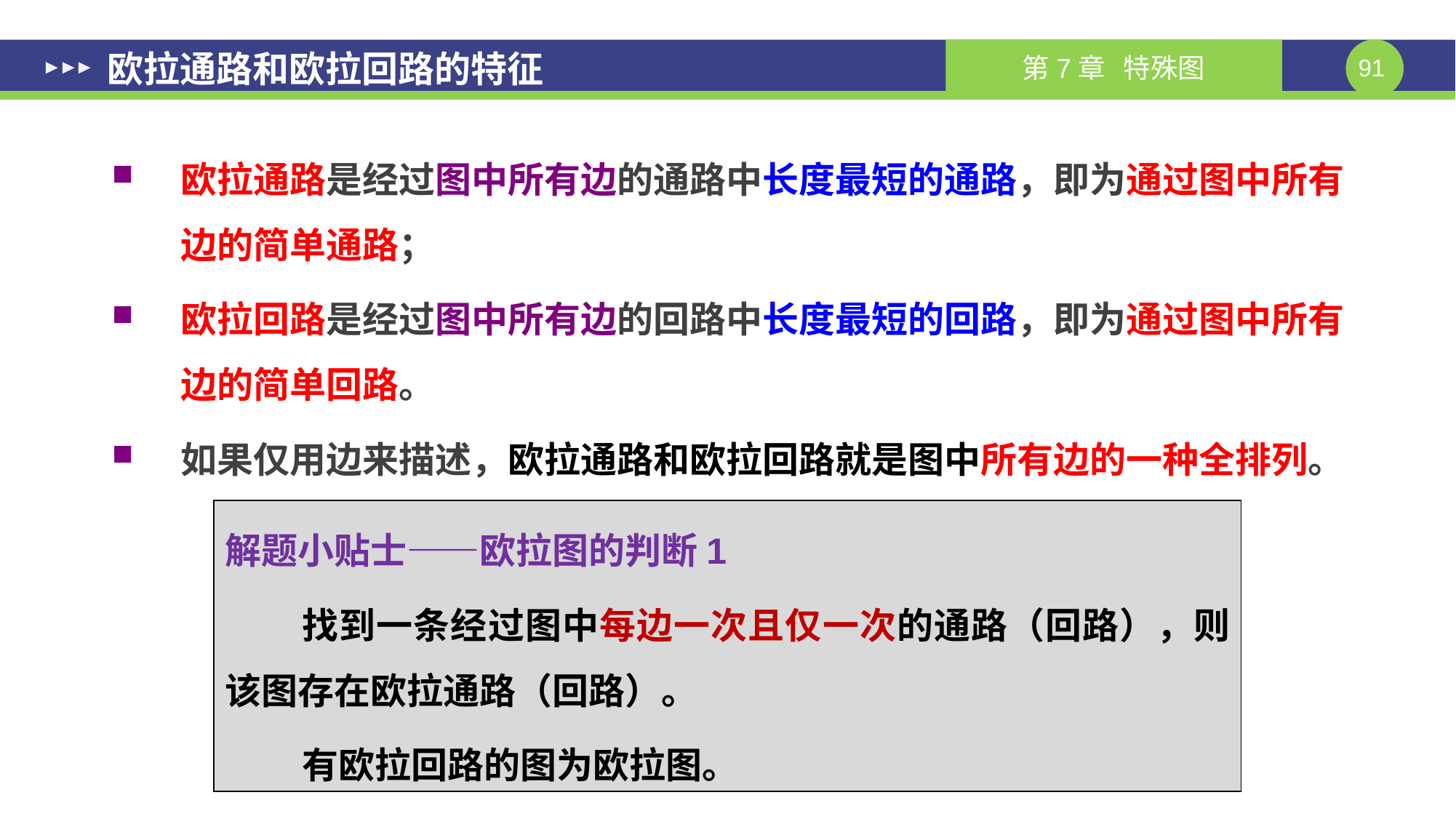

# 欧拉通路和欧拉回路的特征
欧拉通路是经过图中所有边的通路中长度最短的通路，即为通过图中所有边的简单通路；
欧拉回路是经过图中所有边的回路中长度最短的回路，即为通过图中所有边的简单回路。
如果仅用边来描述，欧拉通路和欧拉回路就是图中所有边的一种全排列。
解题小贴士——欧拉图的判断1
找到一条经过图中每边一次且仅一次的通路（回路），则该图存在欧拉通路（回路）。
有欧拉回路的图为欧拉图。